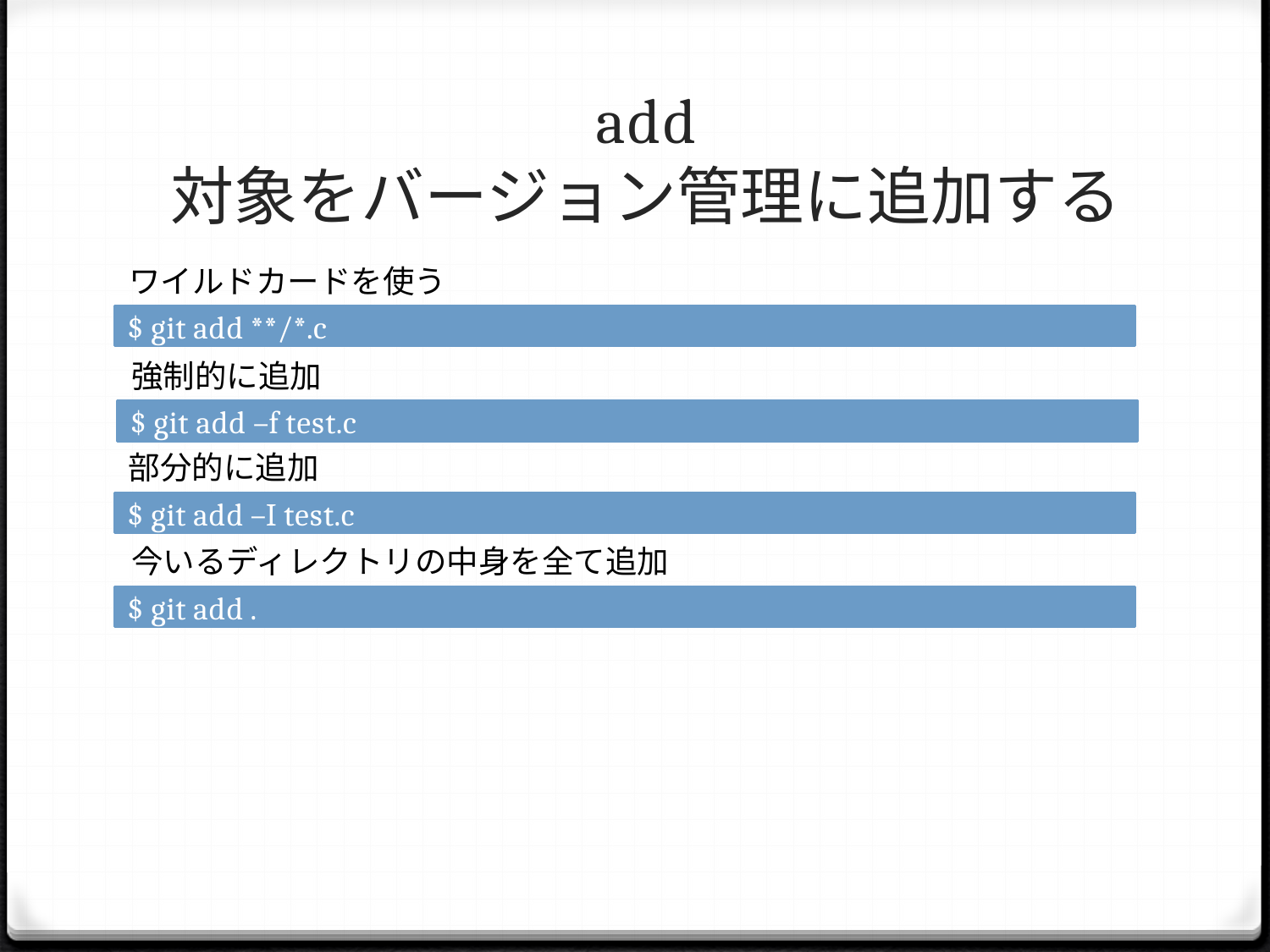

add
対象をバージョン管理に追加する
ワイルドカードを使う
$ git add **/*.c
強制的に追加
$ git add –f test.c
部分的に追加
$ git add –I test.c
今いるディレクトリの中身を全て追加
$ git add .